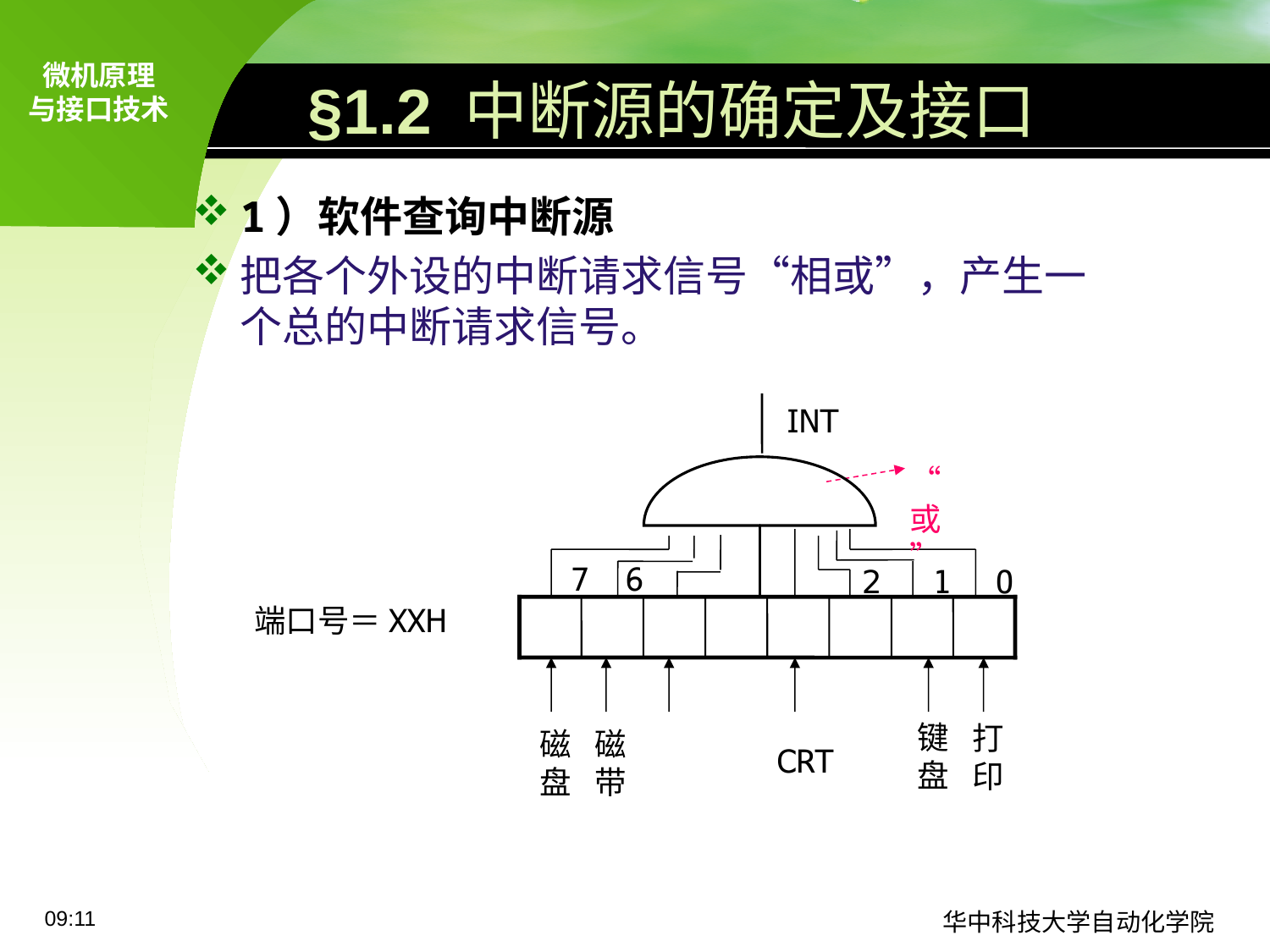

# §1.2 中断源的确定及接口
1）软件查询中断源
把各个外设的中断请求信号“相或”，产生一个总的中断请求信号。

INT
“或”

6
7
2
1
0

端口号＝XXH

键盘
打印
磁盘
磁带
CRT
09:11
华中科技大学自动化学院